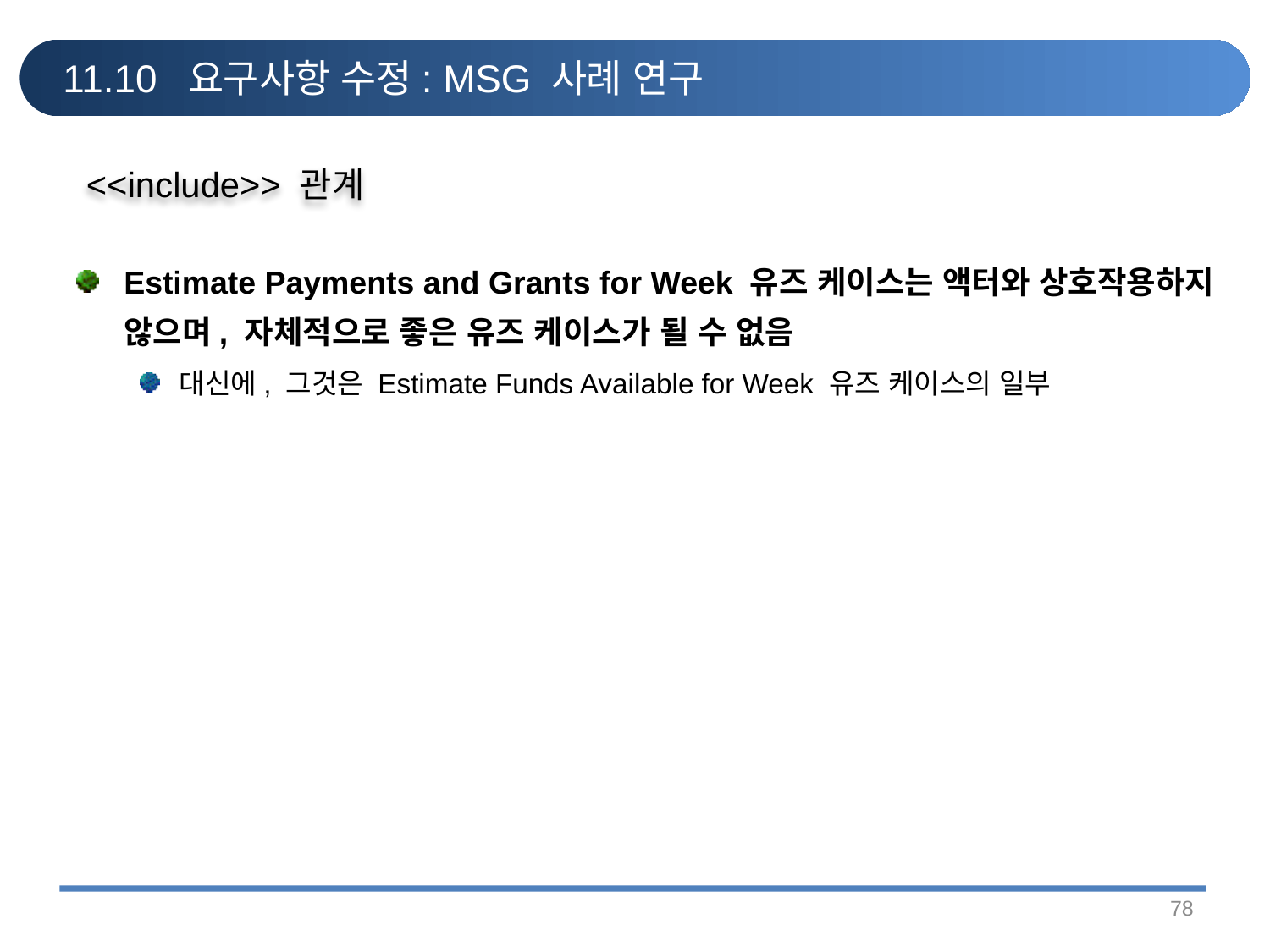

# 11.10  요구사항 수정: MSG 사례 연구
<<include>> 관계
Estimate Payments and Grants for Week 유즈 케이스는 액터와 상호작용하지 않으며, 자체적으로 좋은 유즈 케이스가 될 수 없음
대신에, 그것은 Estimate Funds Available for Week 유즈 케이스의 일부
78